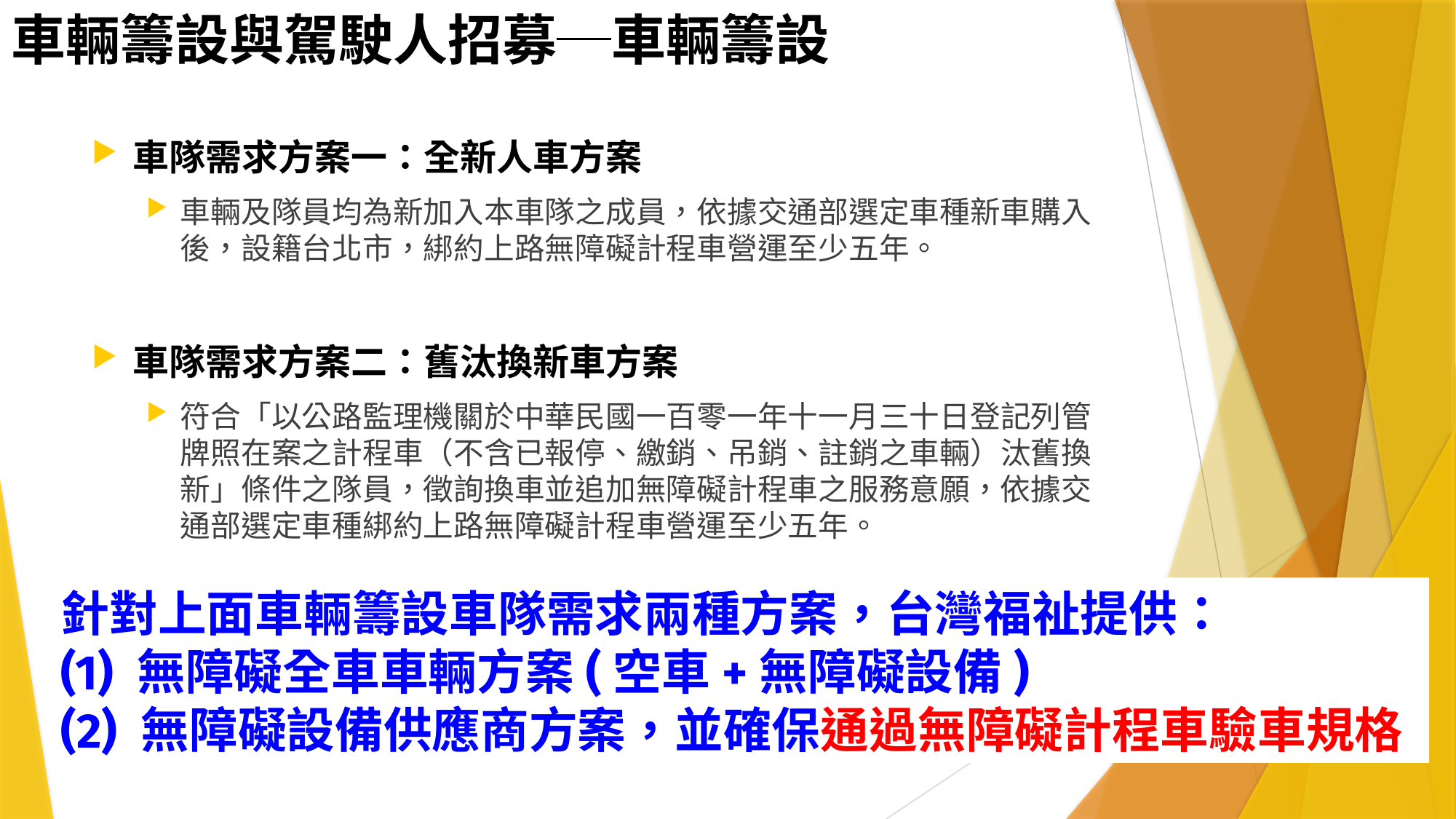

# 車輛籌設與駕駛人招募─車輛籌設
車隊需求方案一：全新人車方案
車輛及隊員均為新加入本車隊之成員，依據交通部選定車種新車購入後，設籍台北市，綁約上路無障礙計程車營運至少五年。

車隊需求方案二：舊汰換新車方案
符合「以公路監理機關於中華民國一百零一年十一月三十日登記列管牌照在案之計程車（不含已報停、繳銷、吊銷、註銷之車輛）汰舊換新」條件之隊員，徵詢換車並追加無障礙計程車之服務意願，依據交通部選定車種綁約上路無障礙計程車營運至少五年。

針對上面車輛籌設車隊需求兩種方案，台灣福祉提供：
(1) 無障礙全車車輛方案(空車+無障礙設備)
(2) 無障礙設備供應商方案，並確保通過無障礙計程車驗車規格
23